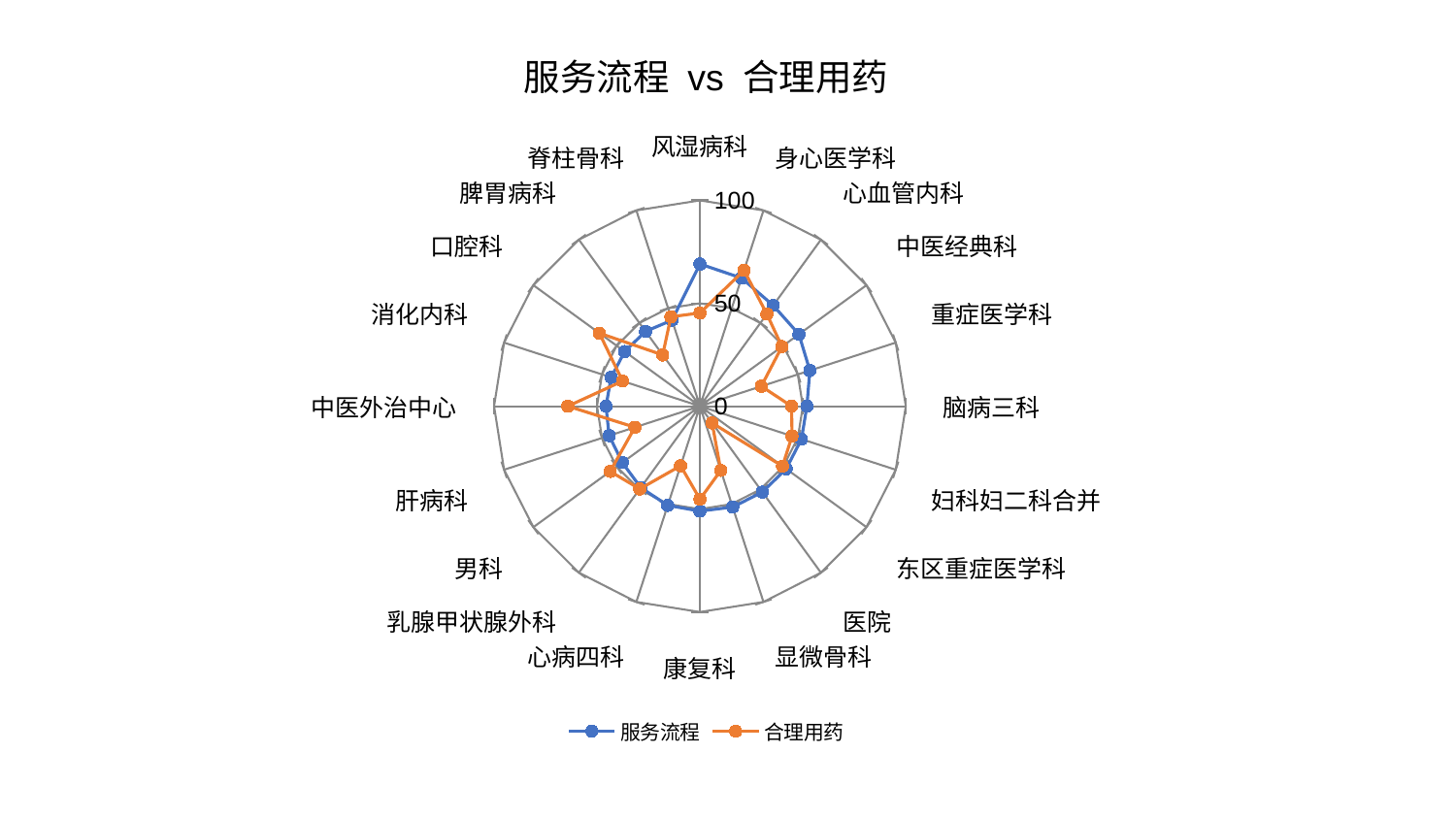

### Chart: 服务流程 vs 合理用药

| Category | 服务流程 | 合理用药 |
|---|---|---|
| 风湿病科 | 69.07218598462589 | 45.313656259188946 |
| 身心医学科 | 65.47152460522824 | 69.38008997161117 |
| 心血管内科 | 60.542398441693756 | 55.36502999607457 |
| 中医经典科 | 59.44244039404909 | 49.27537704233084 |
| 重症医学科 | 56.14494750604931 | 31.3512746679473 |
| 脑病三科 | 51.9510504681632 | 44.521836112285314 |
| 妇科妇二科合并 | 51.8983793643923 | 47.058187706057055 |
| 东区重症医学科 | 51.804698501984575 | 49.6143160988419 |
| 医院 | 51.59040550398939 | 10.11314173069891 |
| 显微骨科 | 51.54071386198892 | 32.816729819911856 |
| 康复科 | 50.99692642311672 | 45.19539999090728 |
| 心病四科 | 50.68324047922445 | 30.44499217201366 |
| 乳腺甲状腺外科 | 48.893932859740346 | 49.70894231887275 |
| 男科 | 46.60703960219209 | 53.91073856387467 |
| 肝病科 | 46.359437831206435 | 33.1960771351499 |
| 中医外治中心 | 45.636681123846536 | 64.14823576367147 |
| 消化内科 | 45.31665605816261 | 39.517452458369064 |
| 口腔科 | 45.18747761430103 | 60.40592288955016 |
| 脾胃病科 | 44.92620465670724 | 30.778545199318458 |
| 脊柱骨科 | 43.95750409264634 | 45.674595160303724 |
63